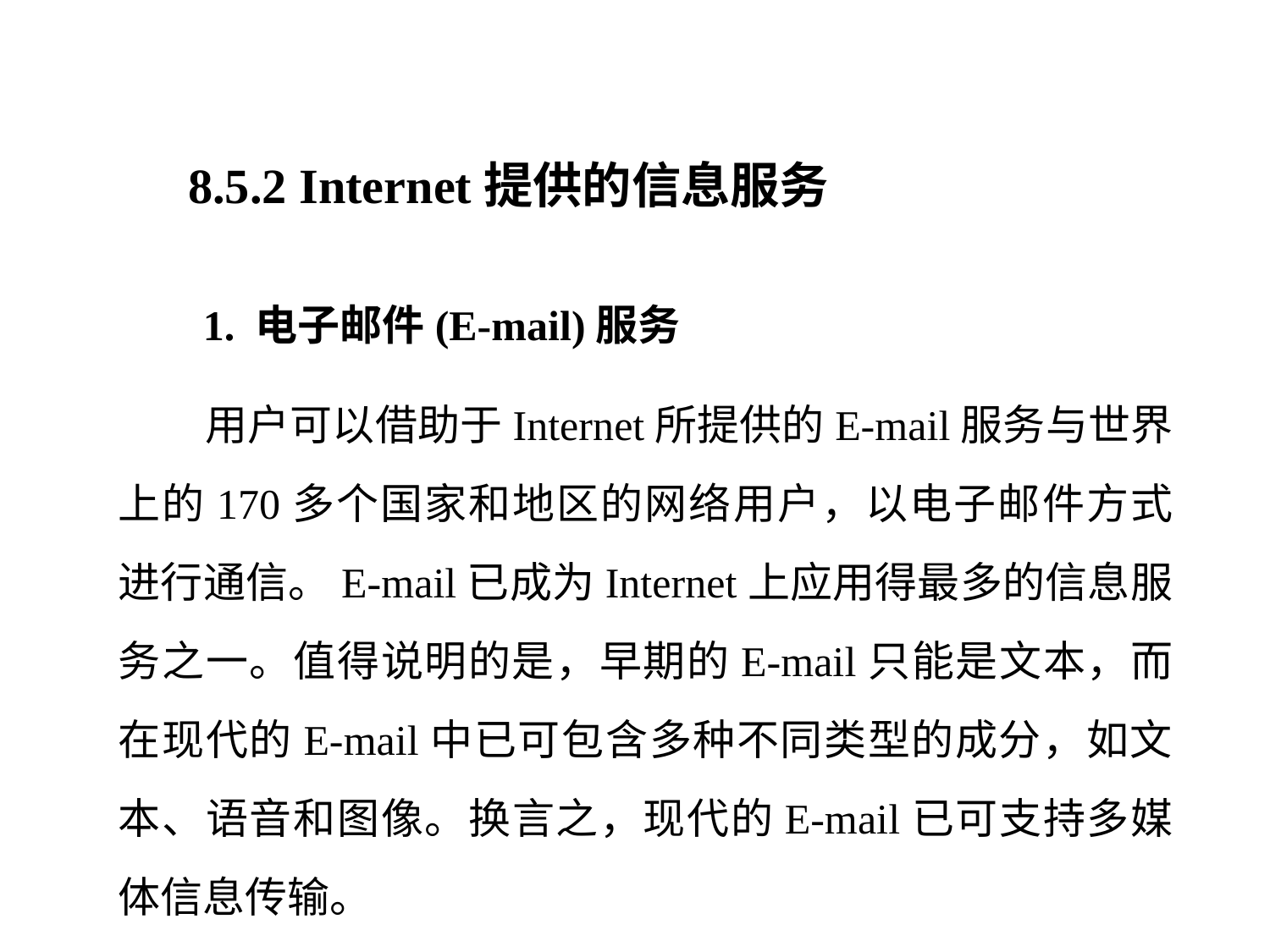

8.5.2 Internet提供的信息服务
        1. 电子邮件(E-mail)服务
        用户可以借助于Internet所提供的E-mail服务与世界上的170多个国家和地区的网络用户，以电子邮件方式进行通信。E-mail已成为Internet上应用得最多的信息服务之一。值得说明的是，早期的E-mail只能是文本，而在现代的E-mail中已可包含多种不同类型的成分，如文本、语音和图像。换言之，现代的E-mail已可支持多媒体信息传输。